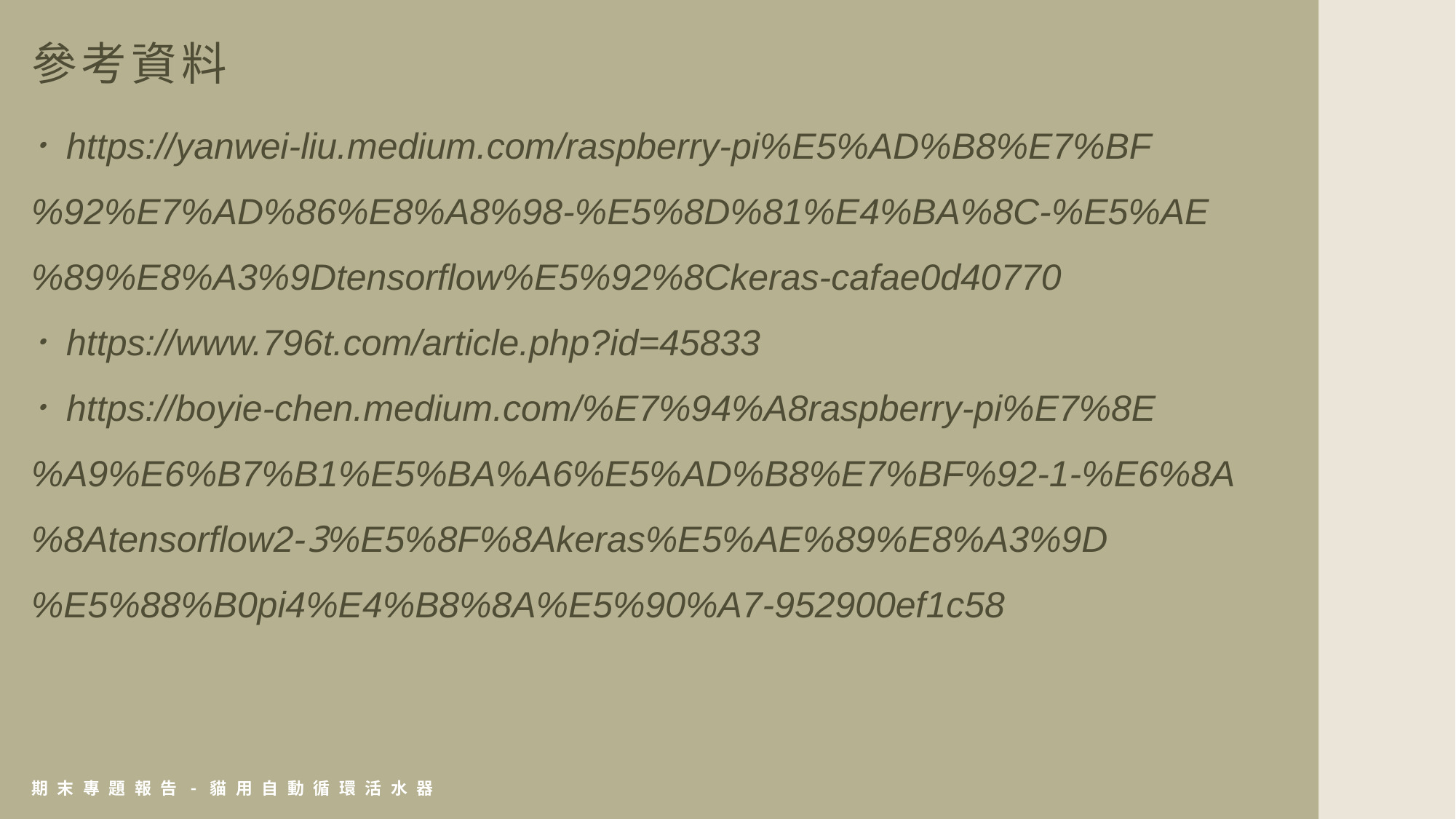

參考資料
･ https://yanwei-liu.medium.com/raspberry-pi%E5%AD%B8%E7%BF%92%E7%AD%86%E8%A8%98-%E5%8D%81%E4%BA%8C-%E5%AE%89%E8%A3%9Dtensorflow%E5%92%8Ckeras-cafae0d40770
･ https://www.796t.com/article.php?id=45833
･ https://boyie-chen.medium.com/%E7%94%A8raspberry-pi%E7%8E%A9%E6%B7%B1%E5%BA%A6%E5%AD%B8%E7%BF%92-1-%E6%8A%8Atensorflow2-3%E5%8F%8Akeras%E5%AE%89%E8%A3%9D%E5%88%B0pi4%E4%B8%8A%E5%90%A7-952900ef1c58

期末專題報告-貓用自動循環活水器